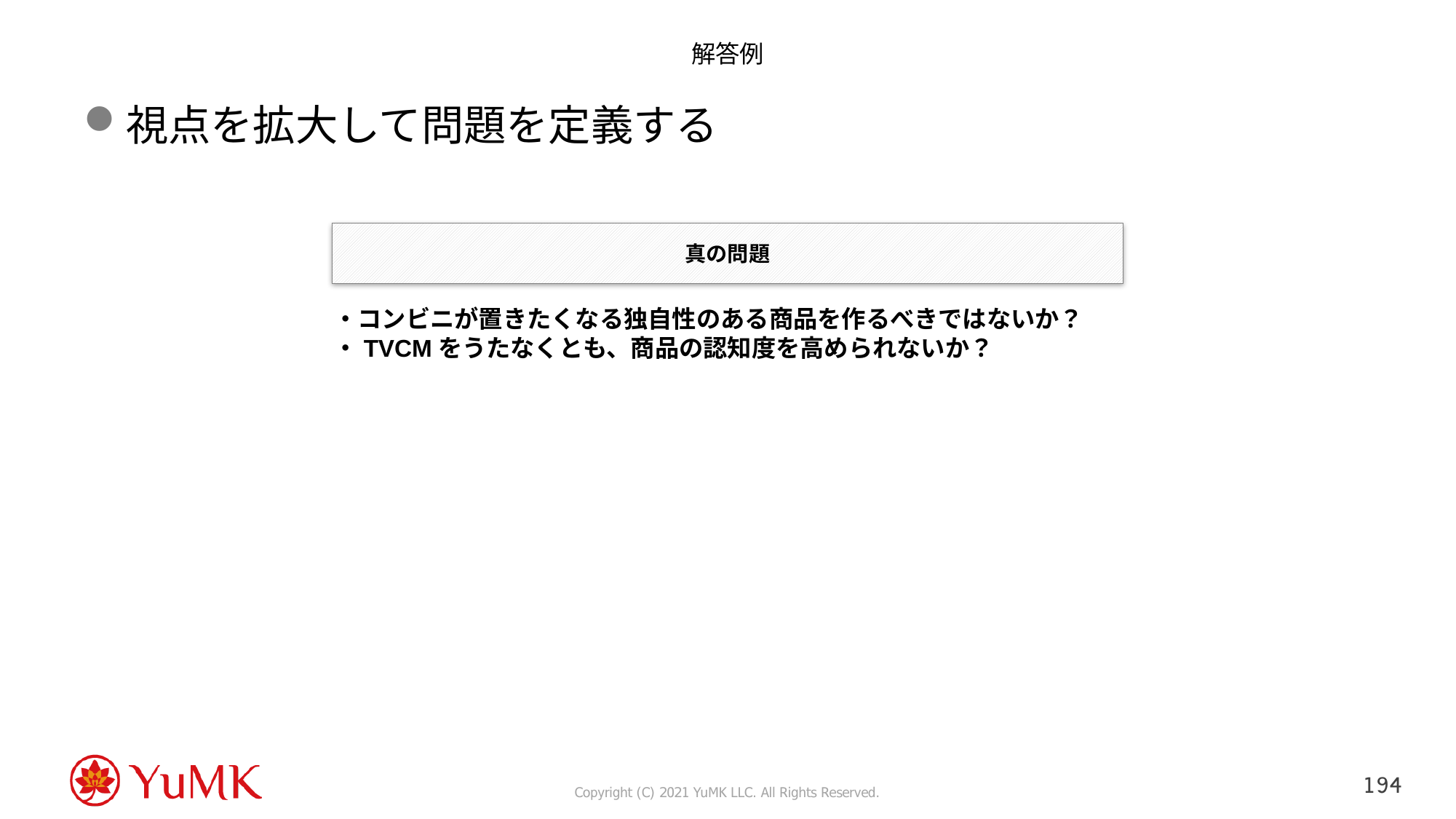

# 解答例
視点を拡大して問題を定義する
真の問題
・コンビニが置きたくなる独自性のある商品を作るべきではないか？
・TVCMをうたなくとも、商品の認知度を高められないか？
194